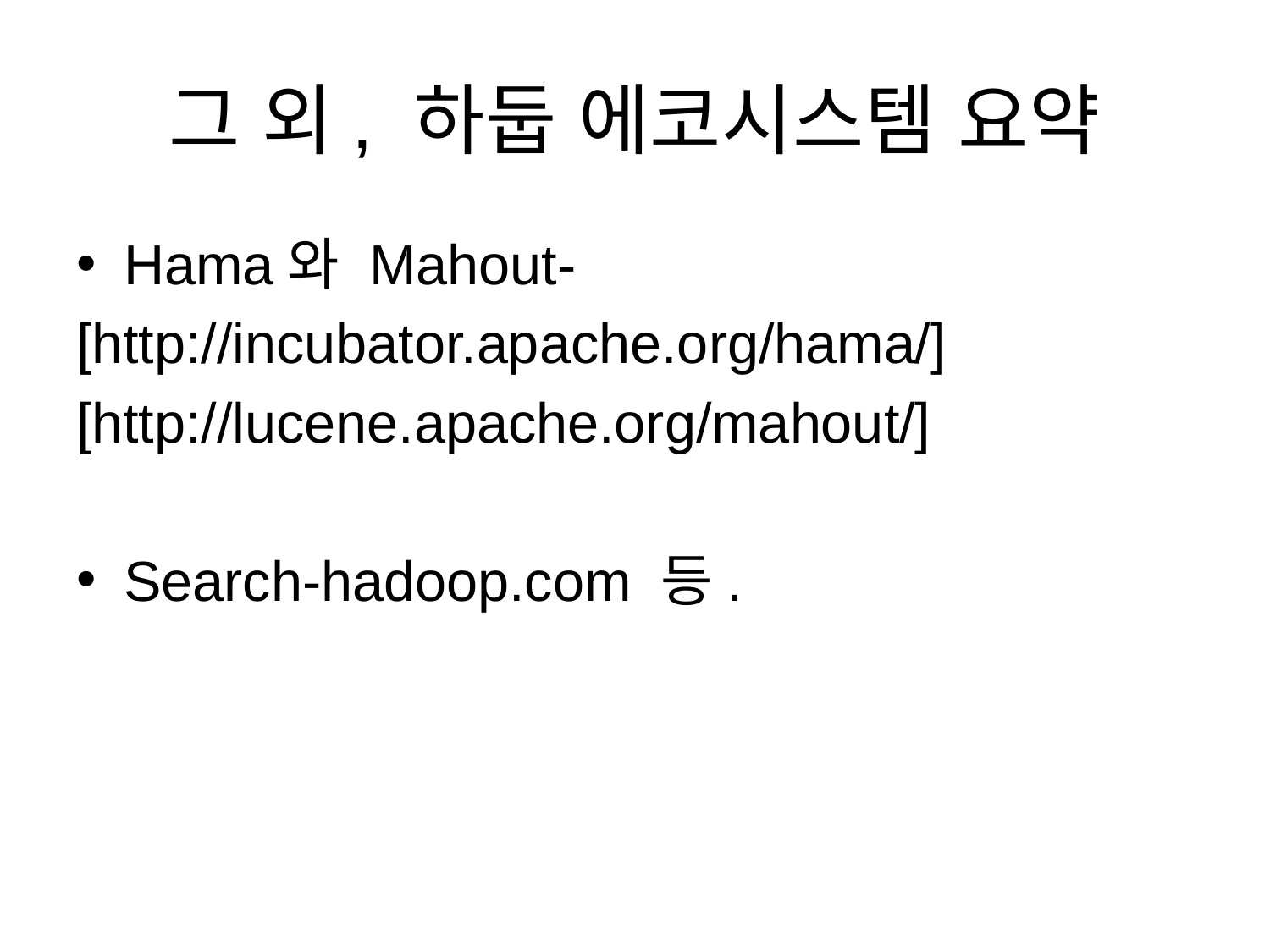

# 그 외, 하둡 에코시스템 요약
Hama와 Mahout-
[http://incubator.apache.org/hama/]
[http://lucene.apache.org/mahout/]

Search-hadoop.com 등.